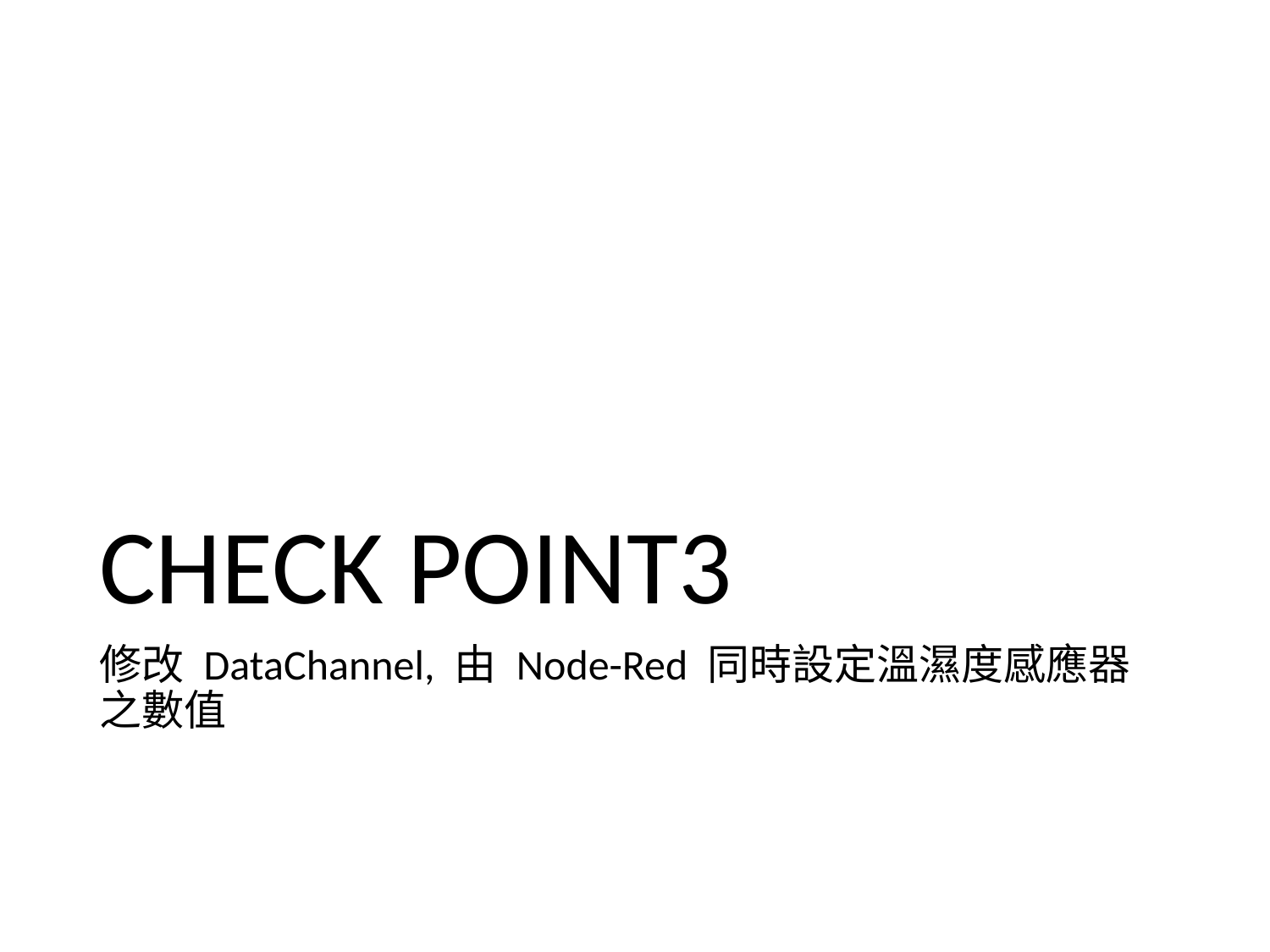

# CHECK POINT3
修改 DataChannel, 由 Node-Red 同時設定溫濕度感應器之數值